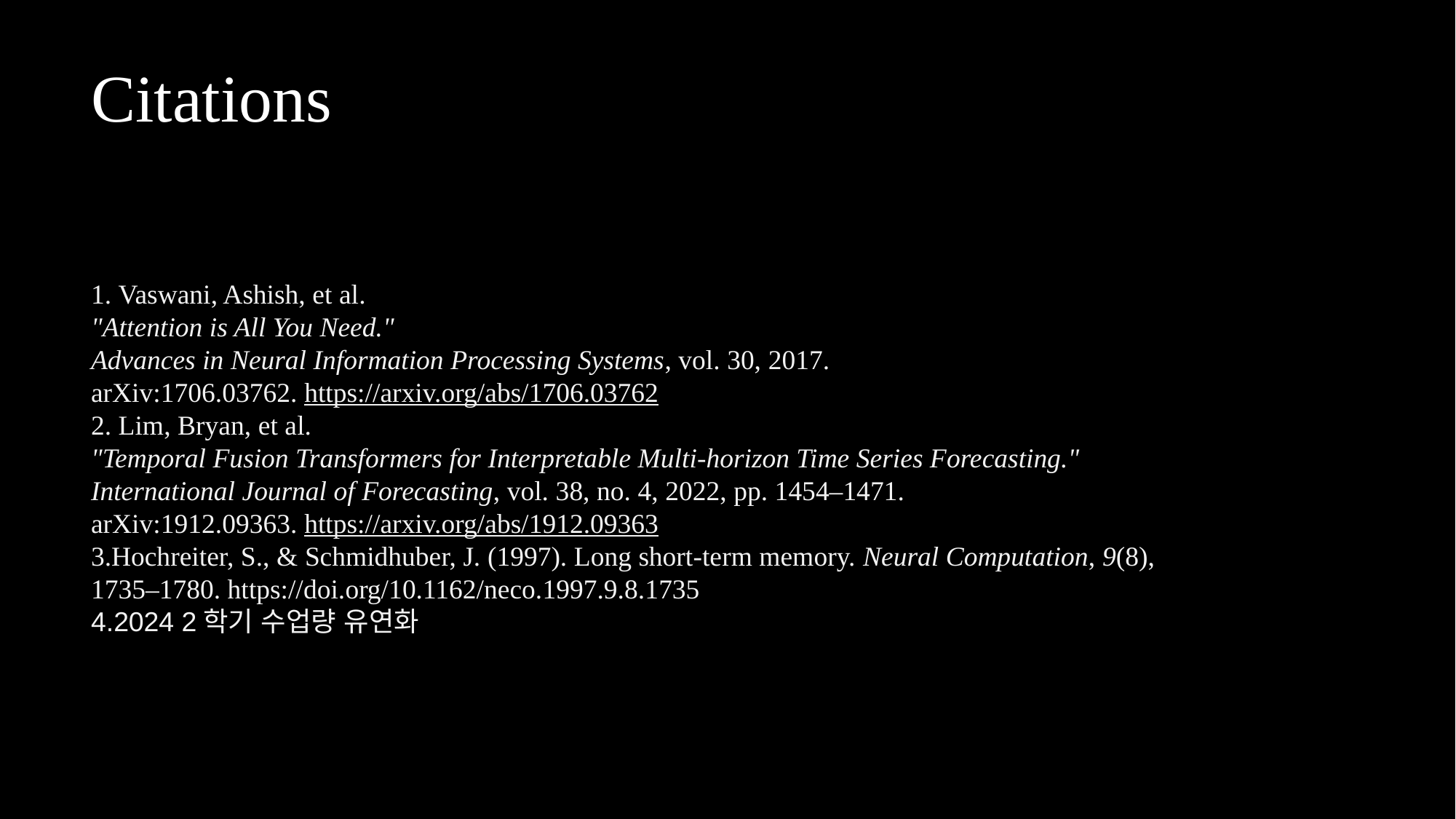

Citations
 Vaswani, Ashish, et al.
"Attention is All You Need."
Advances in Neural Information Processing Systems, vol. 30, 2017.
arXiv:1706.03762. https://arxiv.org/abs/1706.03762
 Lim, Bryan, et al.
"Temporal Fusion Transformers for Interpretable Multi-horizon Time Series Forecasting."
International Journal of Forecasting, vol. 38, no. 4, 2022, pp. 1454–1471.
arXiv:1912.09363. https://arxiv.org/abs/1912.09363
Hochreiter, S., & Schmidhuber, J. (1997). Long short-term memory. Neural Computation, 9(8), 1735–1780. https://doi.org/10.1162/neco.1997.9.8.1735
2024 2학기 수업량 유연화